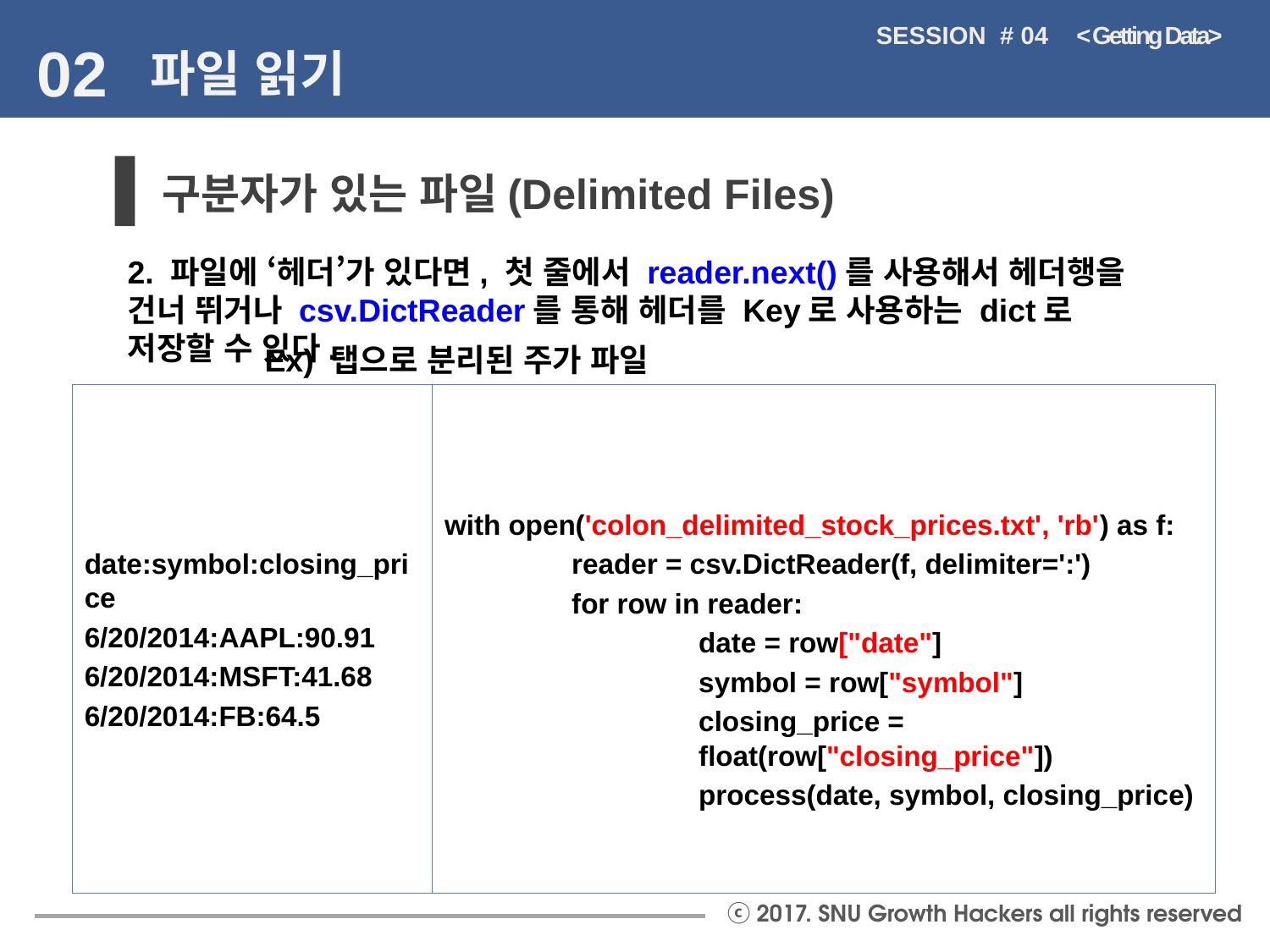

SESSION  # 04    < Getting Data>
02
파일 읽기

구분자가 있는 파일(Delimited Files)
2. 파일에 ‘헤더’가 있다면, 첫 줄에서 reader.next()를 사용해서 헤더행을 건너 뛰거나 csv.DictReader를 통해 헤더를 Key로 사용하는 dict로 저장할 수 있다.
Ex) 탭으로 분리된 주가 파일
date:symbol:closing_price
6/20/2014:AAPL:90.91
6/20/2014:MSFT:41.68
6/20/2014:FB:64.5

with open('colon_delimited_stock_prices.txt', 'rb') as f:
	reader = csv.DictReader(f, delimiter=':')
	for row in reader:
		date = row["date"]
		symbol = row["symbol"]
		closing_price = 				float(row["closing_price"])
		process(date, symbol, closing_price)
ⓒ 2017. SNU Growth Hackers all rights reserved